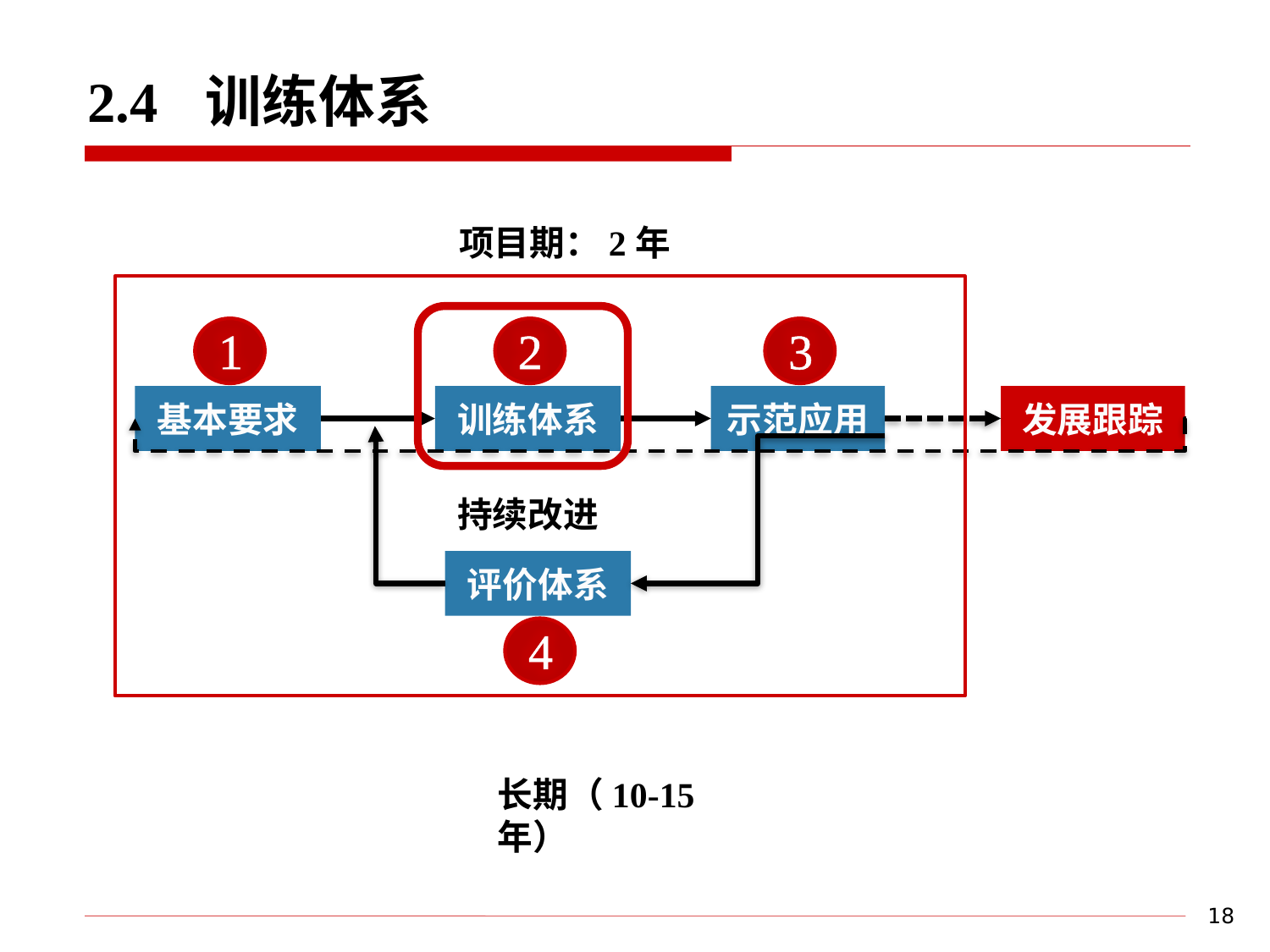

2.4 训练体系
项目期：2年

1

2

3

基本要求
训练体系
示范应用
发展跟踪
持续改进
评价体系
4

长期（10-15年）
18